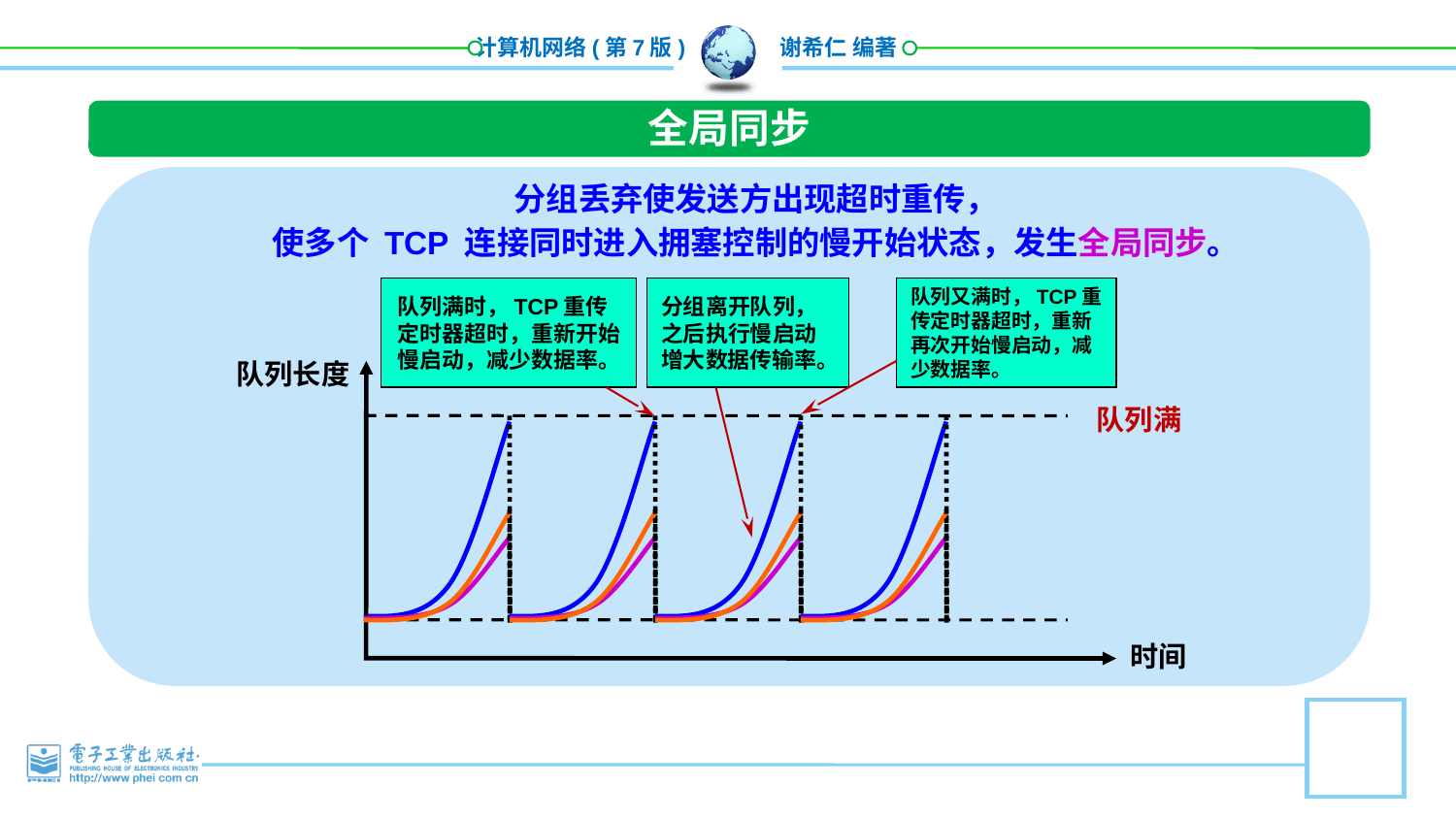

全局同步

分组丢弃使发送方出现超时重传，
使多个 TCP 连接同时进入拥塞控制的慢开始状态，发生全局同步。

队列满时，TCP重传定时器超时，重新开始慢启动，减少数据率。
分组离开队列，之后执行慢启动增大数据传输率。
队列又满时，TCP重传定时器超时，重新再次开始慢启动，减少数据率。
队列长度

队列满

时间